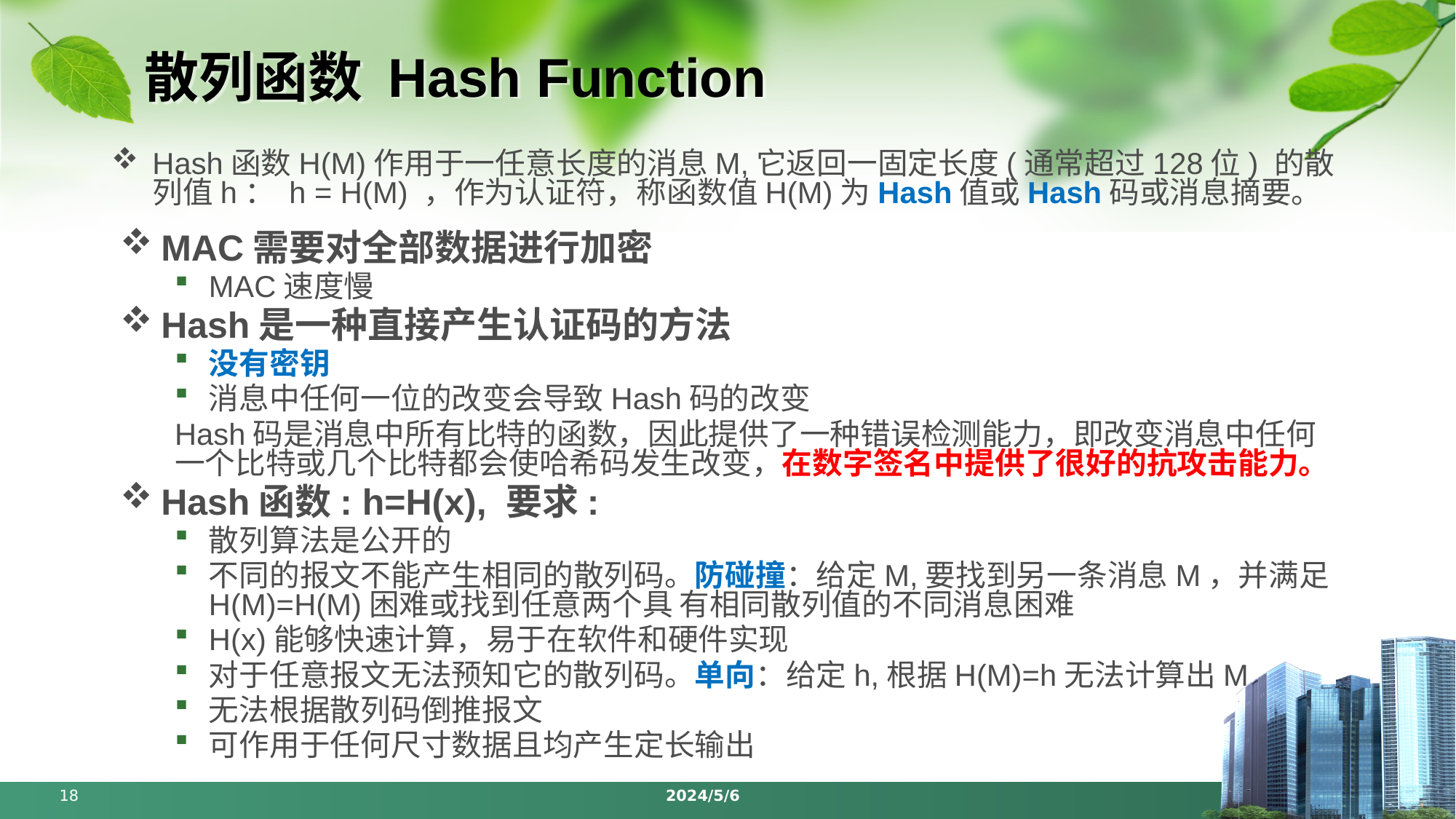

# 散列函数 Hash Function
Hash函数H(M)作用于一任意长度的消息M,它返回一固定长度(通常超过128位) 的散列值h： h = H(M) ，作为认证符，称函数值H(M)为Hash值或Hash码或消息摘要。
MAC需要对全部数据进行加密
MAC速度慢
Hash是一种直接产生认证码的方法
没有密钥
消息中任何一位的改变会导致Hash码的改变
Hash码是消息中所有比特的函数，因此提供了一种错误检测能力，即改变消息中任何一个比特或几个比特都会使哈希码发生改变，在数字签名中提供了很好的抗攻击能力。
Hash函数: h=H(x), 要求:
散列算法是公开的
不同的报文不能产生相同的散列码。防碰撞：给定M,要找到另一条消息M，并满足H(M)=H(M)困难或找到任意两个具 有相同散列值的不同消息困难
H(x)能够快速计算，易于在软件和硬件实现
对于任意报文无法预知它的散列码。单向：给定h,根据H(M)=h无法计算出M
无法根据散列码倒推报文
可作用于任何尺寸数据且均产生定长输出
18
2024/5/6